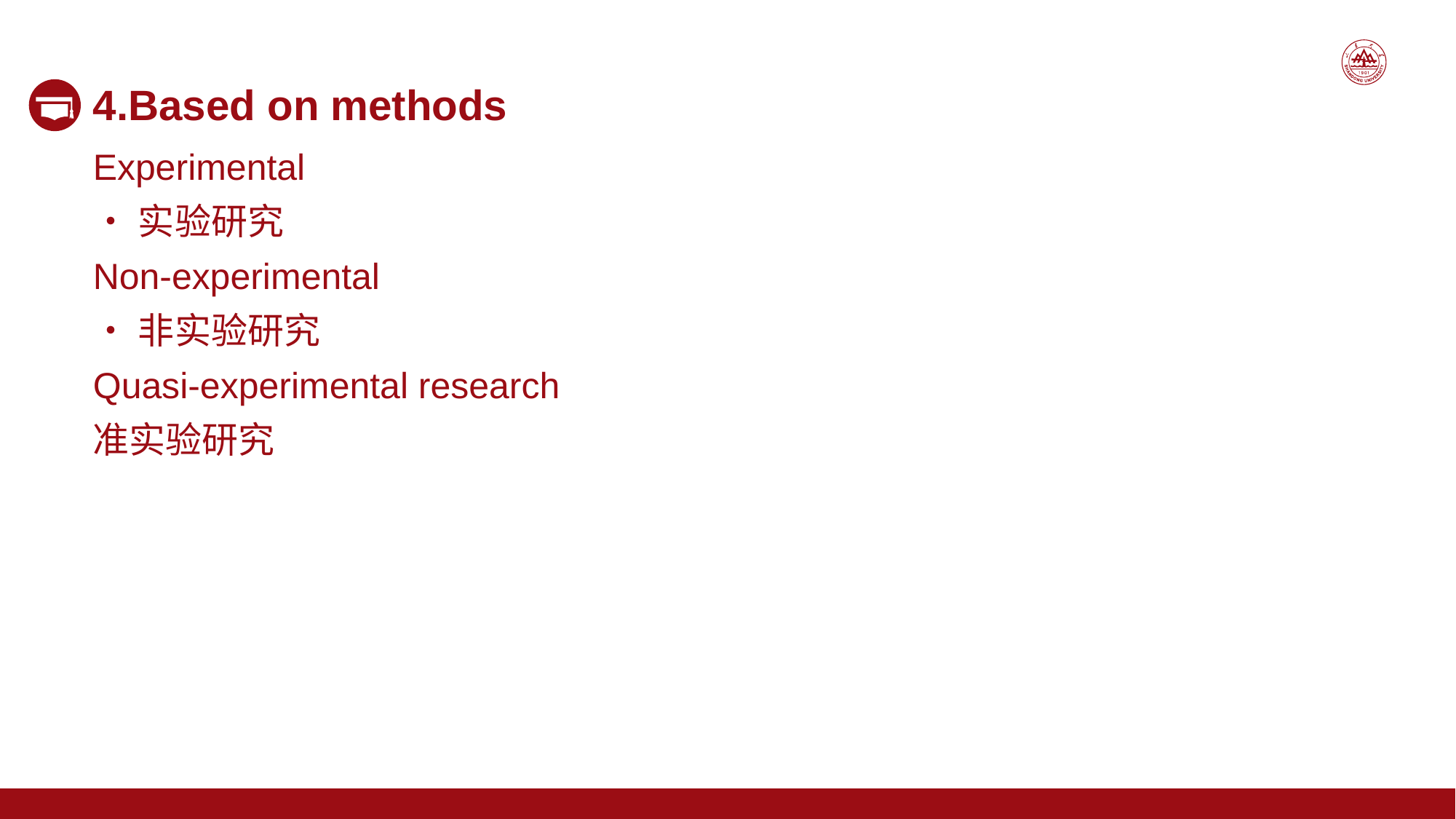

4.Based on methods
Experimental
•实验研究
Non-experimental
•非实验研究
Quasi-experimental research
准实验研究